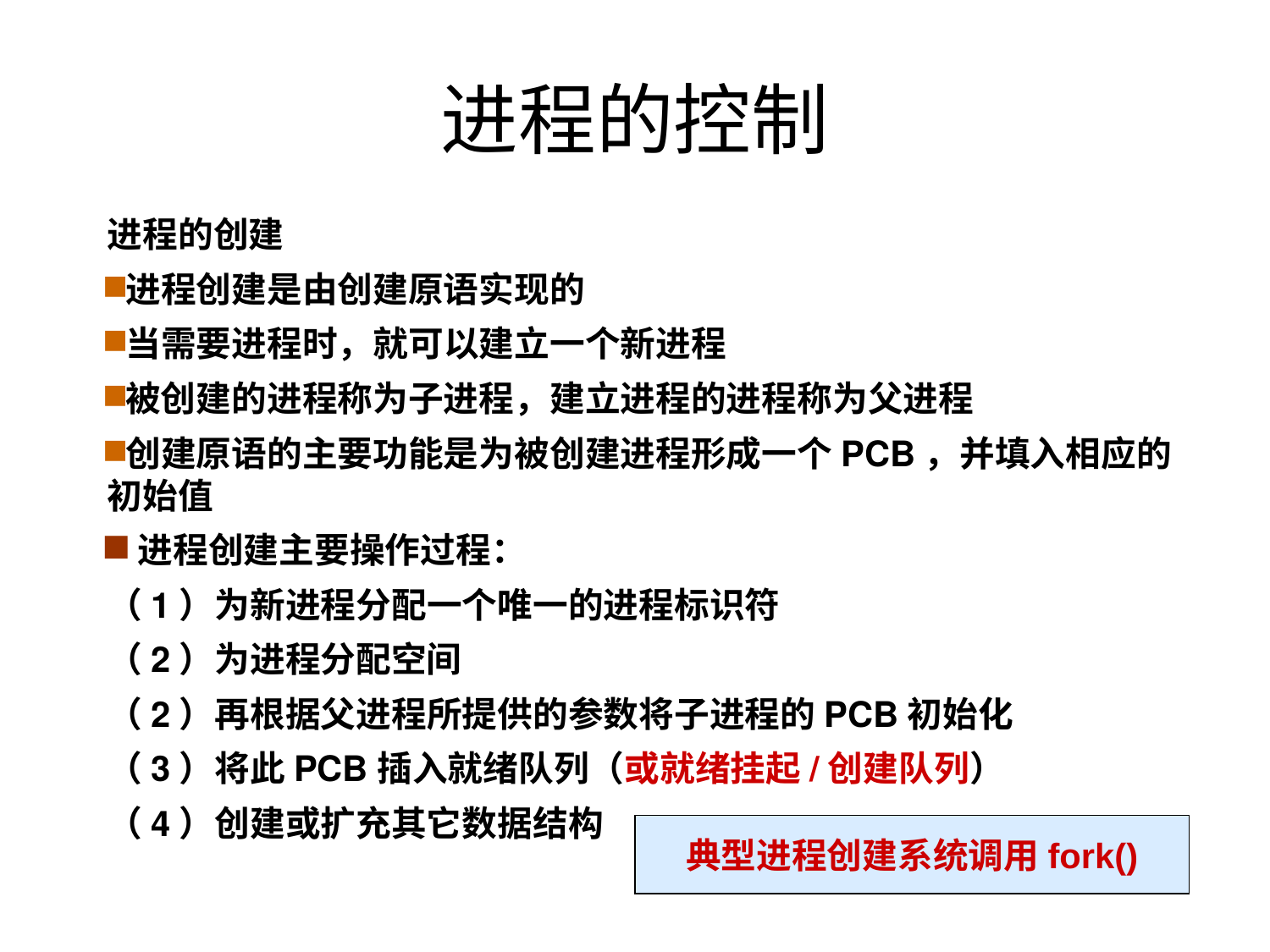

进程的控制
进程的创建
进程创建是由创建原语实现的
当需要进程时，就可以建立一个新进程
被创建的进程称为子进程，建立进程的进程称为父进程
创建原语的主要功能是为被创建进程形成一个PCB，并填入相应的初始值
进程创建主要操作过程：
（1）为新进程分配一个唯一的进程标识符
（2）为进程分配空间
（2）再根据父进程所提供的参数将子进程的PCB初始化
（3）将此PCB插入就绪队列（或就绪挂起/创建队列）
（4）创建或扩充其它数据结构
典型进程创建系统调用fork()